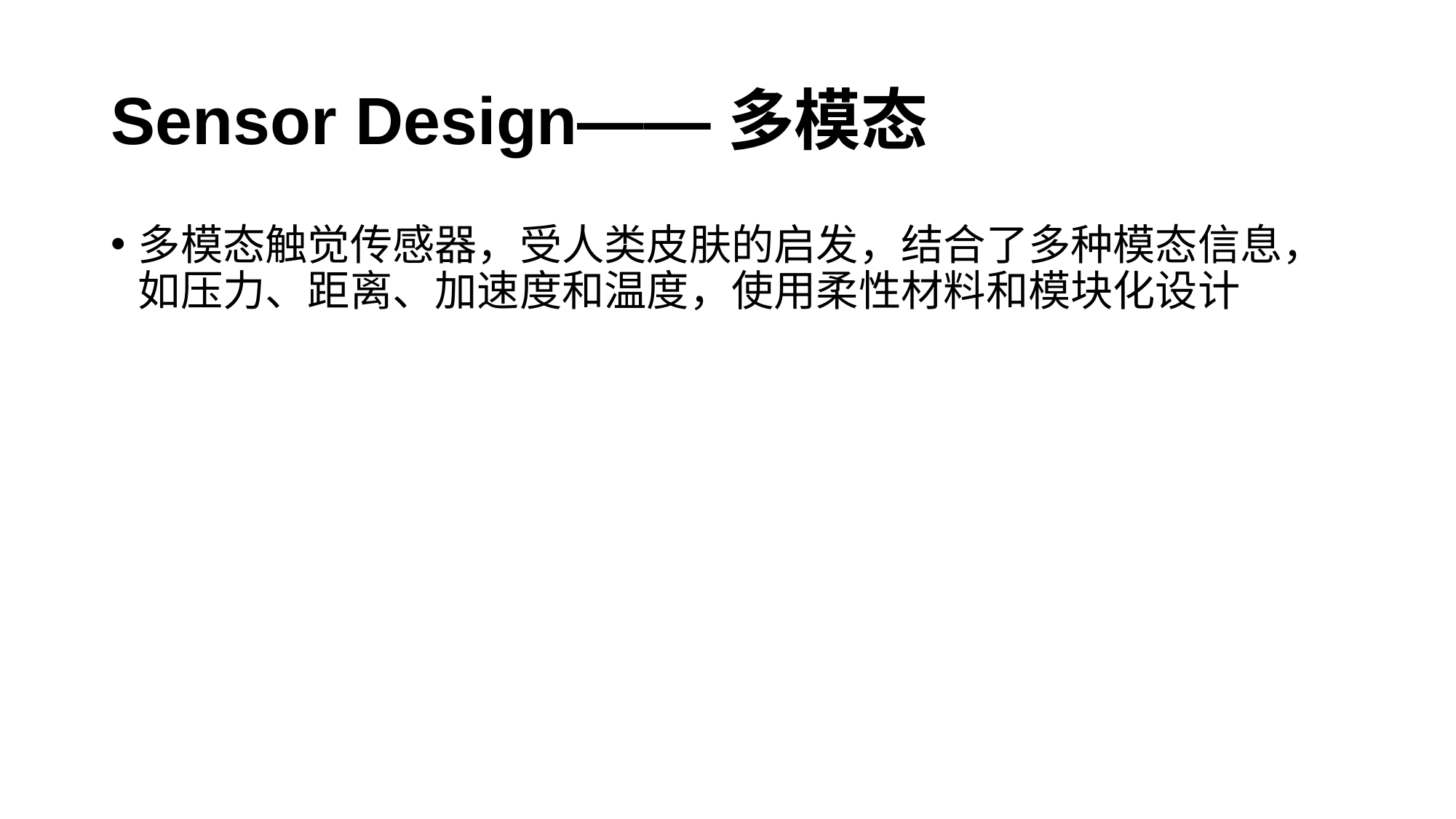

# Sensor Design——多模态
多模态触觉传感器，受人类皮肤的启发，结合了多种模态信息，如压力、距离、加速度和温度，使用柔性材料和模块化设计